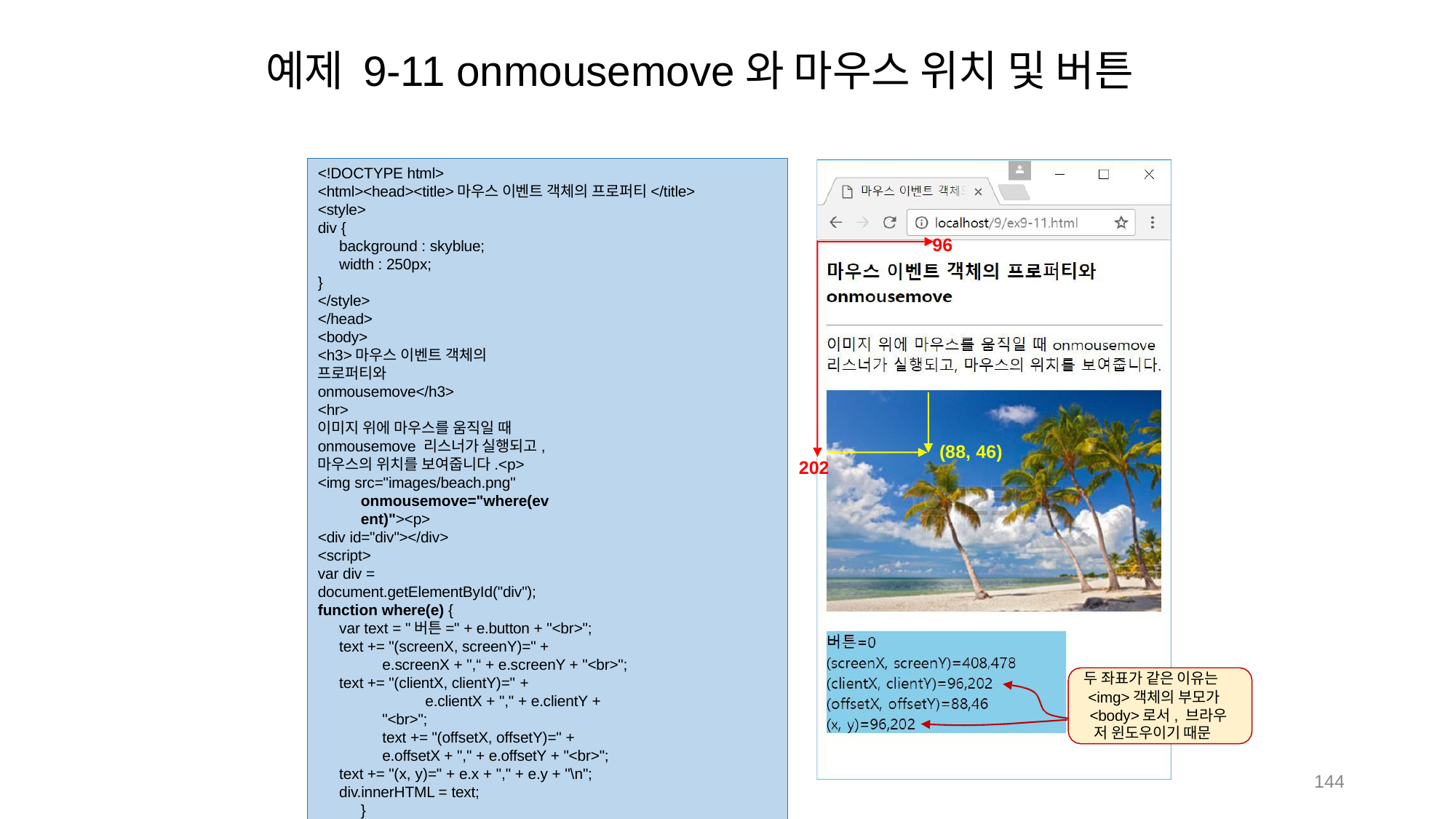

# 예제 9-11 onmousemove와 마우스 위치 및 버튼
<!DOCTYPE html>
<html><head><title>마우스 이벤트 객체의 프로퍼티</title>
<style>
div {
background : skyblue;  width : 250px;
}
</style>
</head>
<body>
<h3>마우스 이벤트 객체의 프로퍼티와 onmousemove</h3>
<hr>
이미지 위에 마우스를 움직일 때  onmousemove 리스너가 실행되고,  마우스의 위치를 보여줍니다.<p>
<img src="images/beach.png"
onmousemove="where(event)"><p>
<div id="div"></div>
<script>
var div = document.getElementById("div");
function where(e) {
var text = "버튼=" + e.button + "<br>";  text += "(screenX, screenY)=" +
e.screenX + ",“ + e.screenY + "<br>";  text += "(clientX, clientY)=" +
e.clientX + "," + e.clientY + "<br>";
text += "(offsetX, offsetY)=" +
e.offsetX + "," + e.offsetY + "<br>";  text += "(x, y)=" + e.x + "," + e.y + "\n";  div.innerHTML = text;
}
</script>
</body>
</html>

96

(88, 46)

202
두 좌표가 같은 이유는
<img>객체의 부모가
<body>로서, 브라우  저 윈도우이기 때문

144